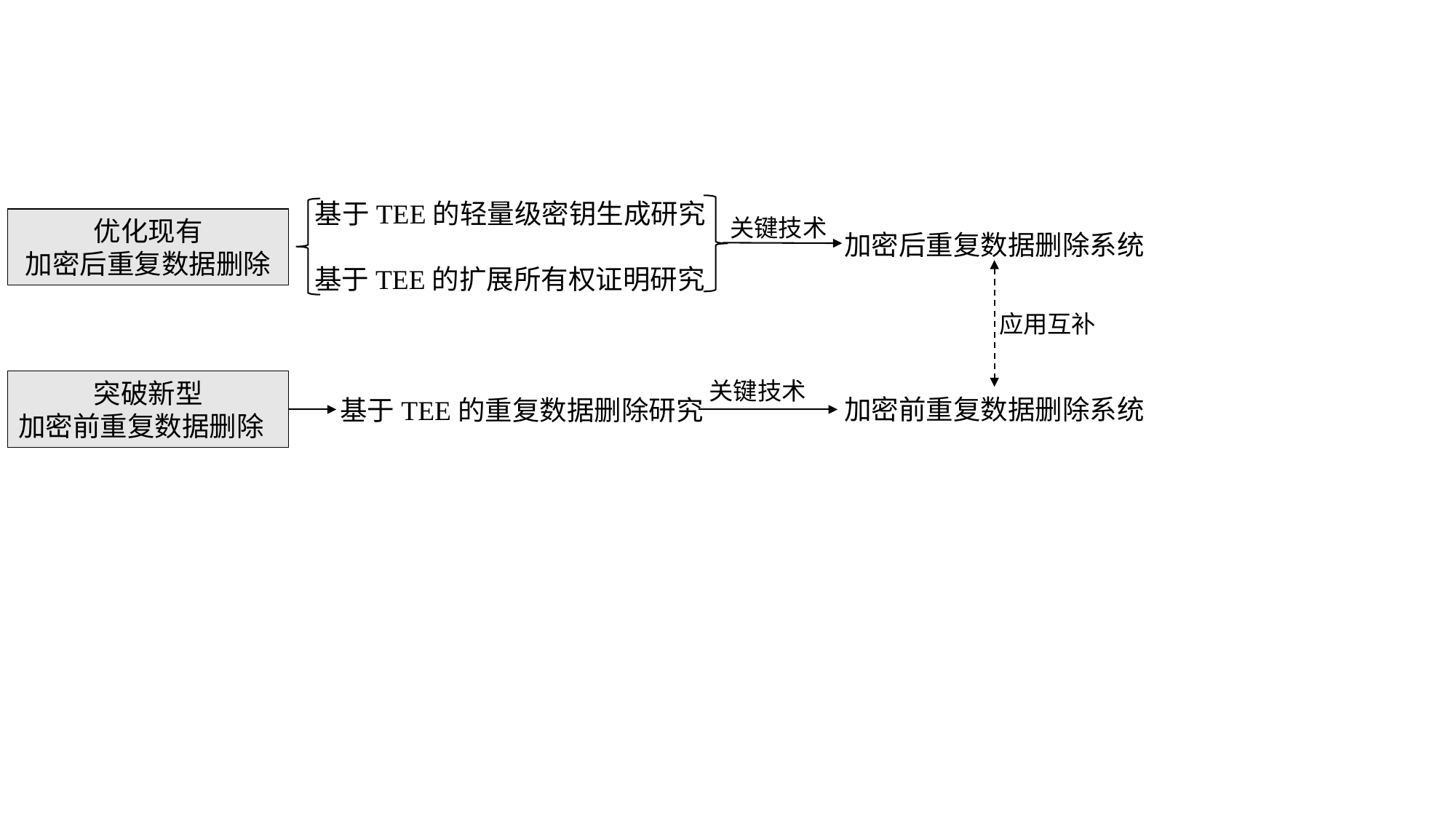

基于TEE的轻量级密钥生成研究

关键技术
优化现有
加密后重复数据删除
加密后重复数据删除系统
基于TEE的扩展所有权证明研究
应用互补
突破新型
加密前重复数据删除
关键技术
加密前重复数据删除系统
基于TEE的重复数据删除研究